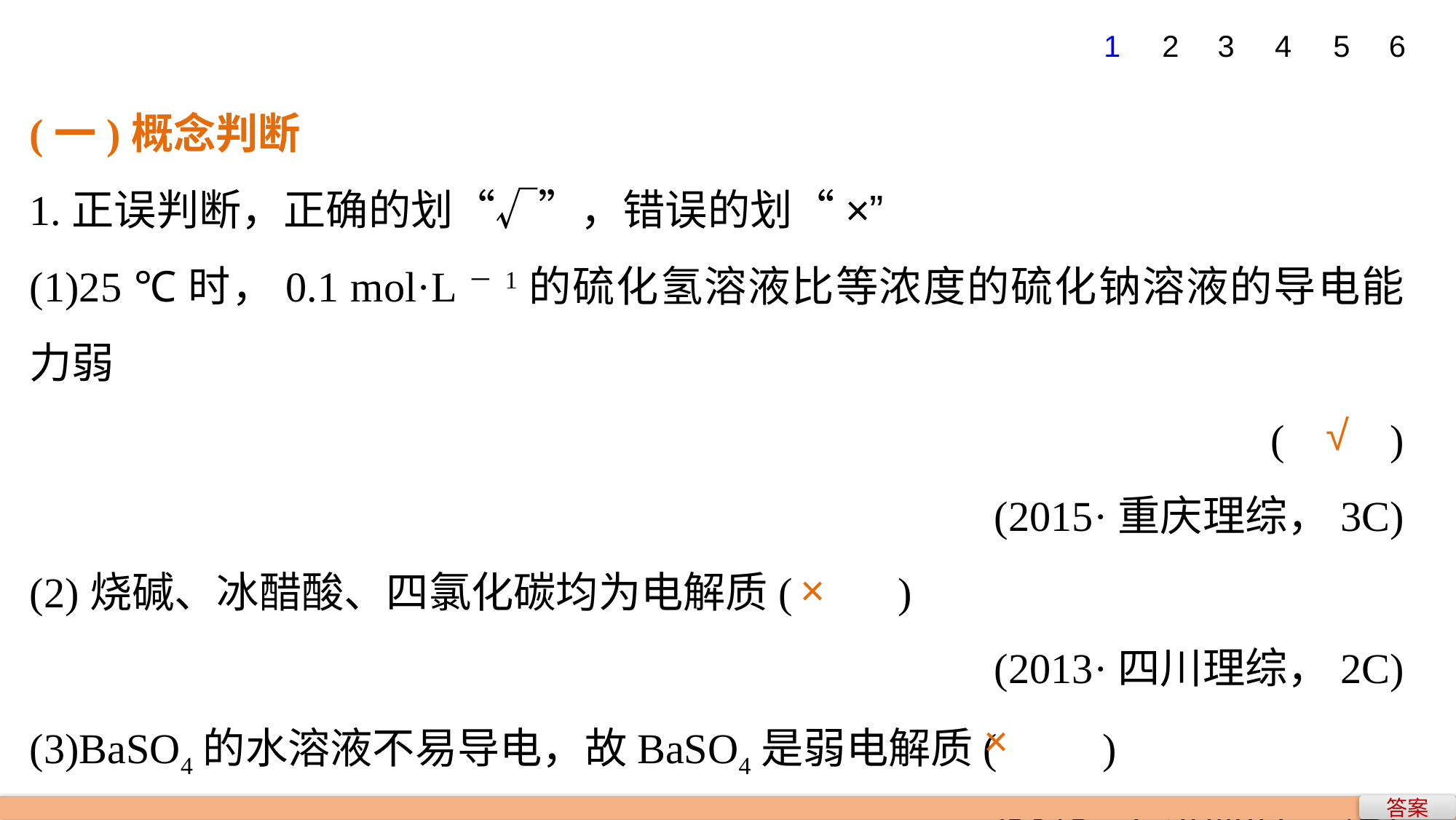

1
2
3
4
5
6
(一)概念判断
1.正误判断，正确的划“√”，错误的划“×”
(1)25 ℃时，0.1 mol·L－1的硫化氢溶液比等浓度的硫化钠溶液的导电能力弱
(　　)
(2015·重庆理综，3C)
(2)烧碱、冰醋酸、四氯化碳均为电解质(　　)
(2013·四川理综，2C)
(3)BaSO4的水溶液不易导电，故BaSO4是弱电解质(　　)
(2013·天津理综，1D)
√
×
×
答案